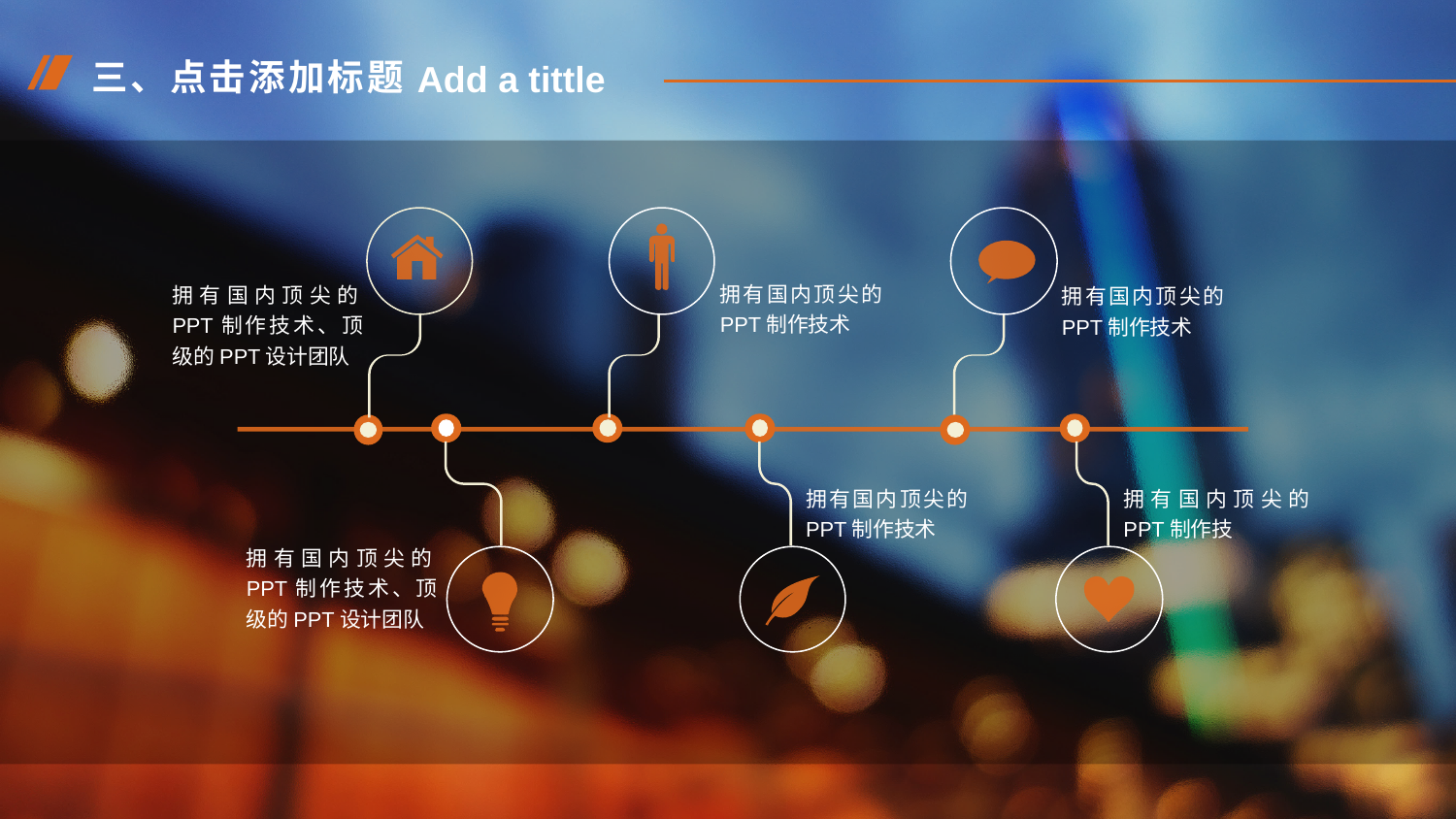

三、点击添加标题

Add a tittle

拥有国内顶尖的PPT制作技术
拥有国内顶尖的PPT制作技术、顶级的PPT设计团队
拥有国内顶尖的PPT制作技术

拥有国内顶尖的PPT制作技术
拥有国内顶尖的PPT制作技
拥有国内顶尖的PPT制作技术、顶级的PPT设计团队